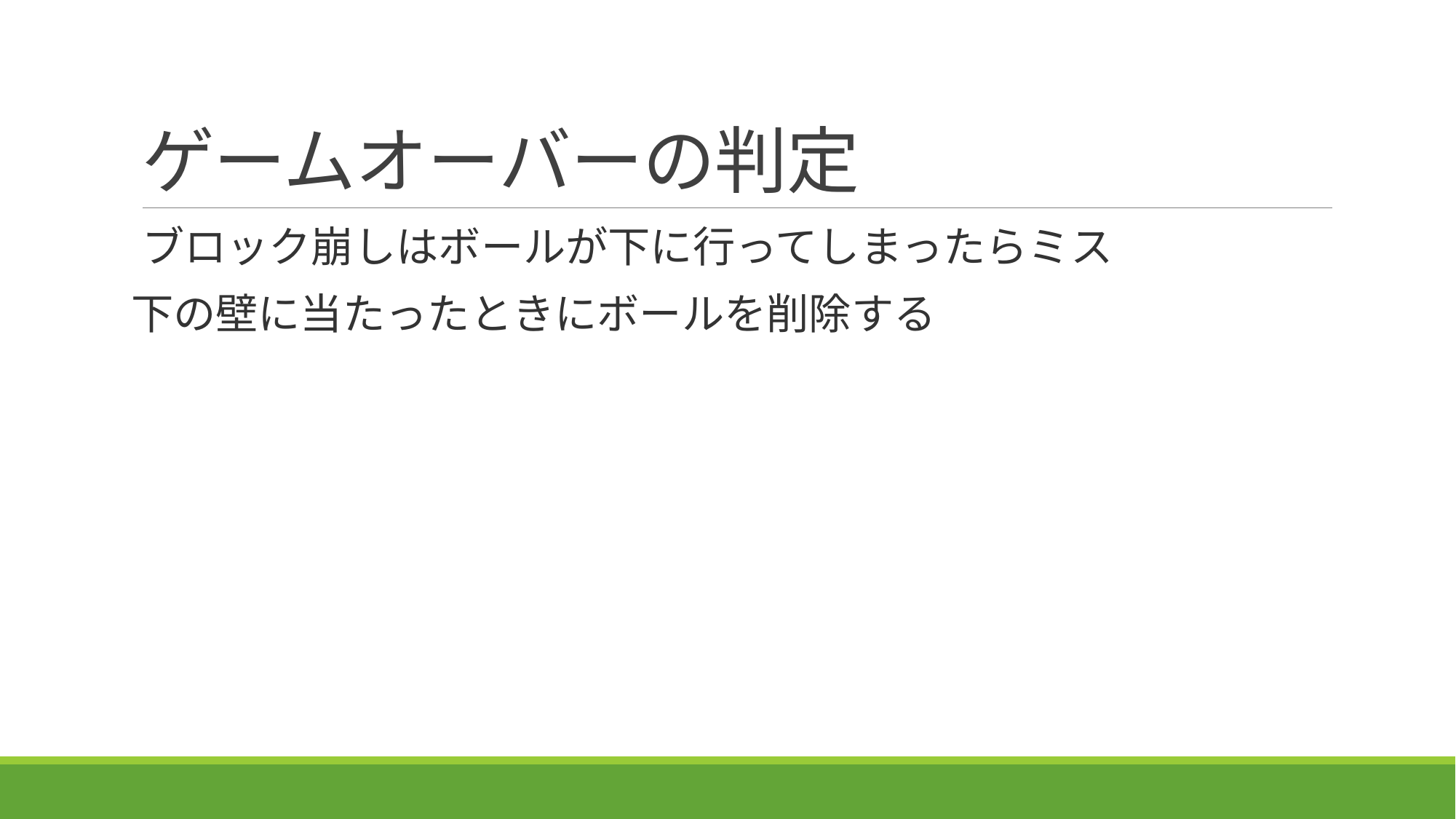

# ゲームオーバーの判定
ブロック崩しはボールが下に行ってしまったらミス
下の壁に当たったときにボールを削除する